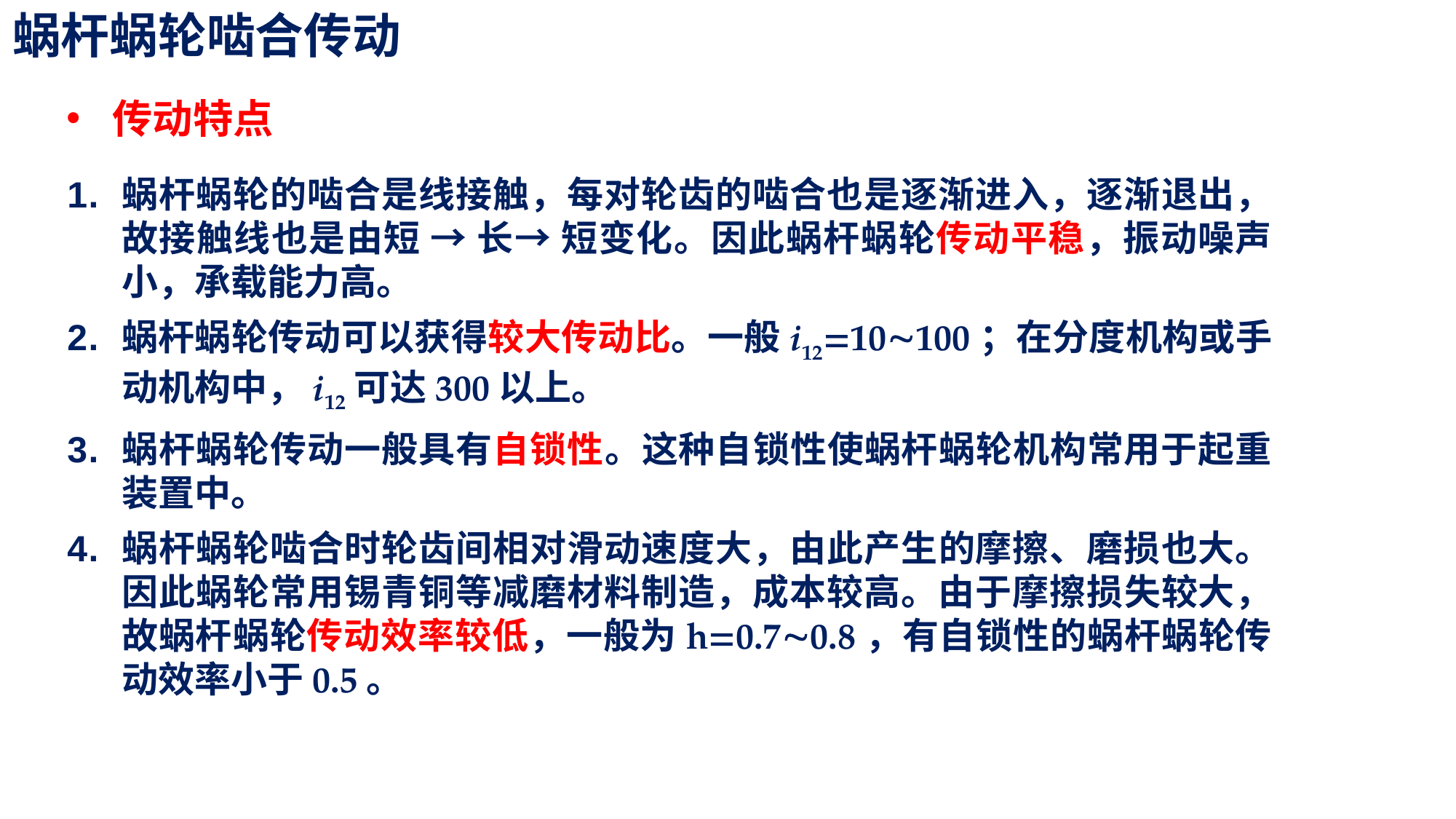

蜗杆蜗轮啮合传动
传动特点
蜗杆蜗轮的啮合是线接触，每对轮齿的啮合也是逐渐进入，逐渐退出，故接触线也是由短 → 长→ 短变化。因此蜗杆蜗轮传动平稳，振动噪声小，承载能力高。
蜗杆蜗轮传动可以获得较大传动比。一般i12=10∼100；在分度机构或手动机构中，i12可达300以上。
蜗杆蜗轮传动一般具有自锁性。这种自锁性使蜗杆蜗轮机构常用于起重装置中。
蜗杆蜗轮啮合时轮齿间相对滑动速度大，由此产生的摩擦、磨损也大。因此蜗轮常用锡青铜等减磨材料制造，成本较高。由于摩擦损失较大，故蜗杆蜗轮传动效率较低，一般为h=0.7∼0.8，有自锁性的蜗杆蜗轮传动效率小于0.5。